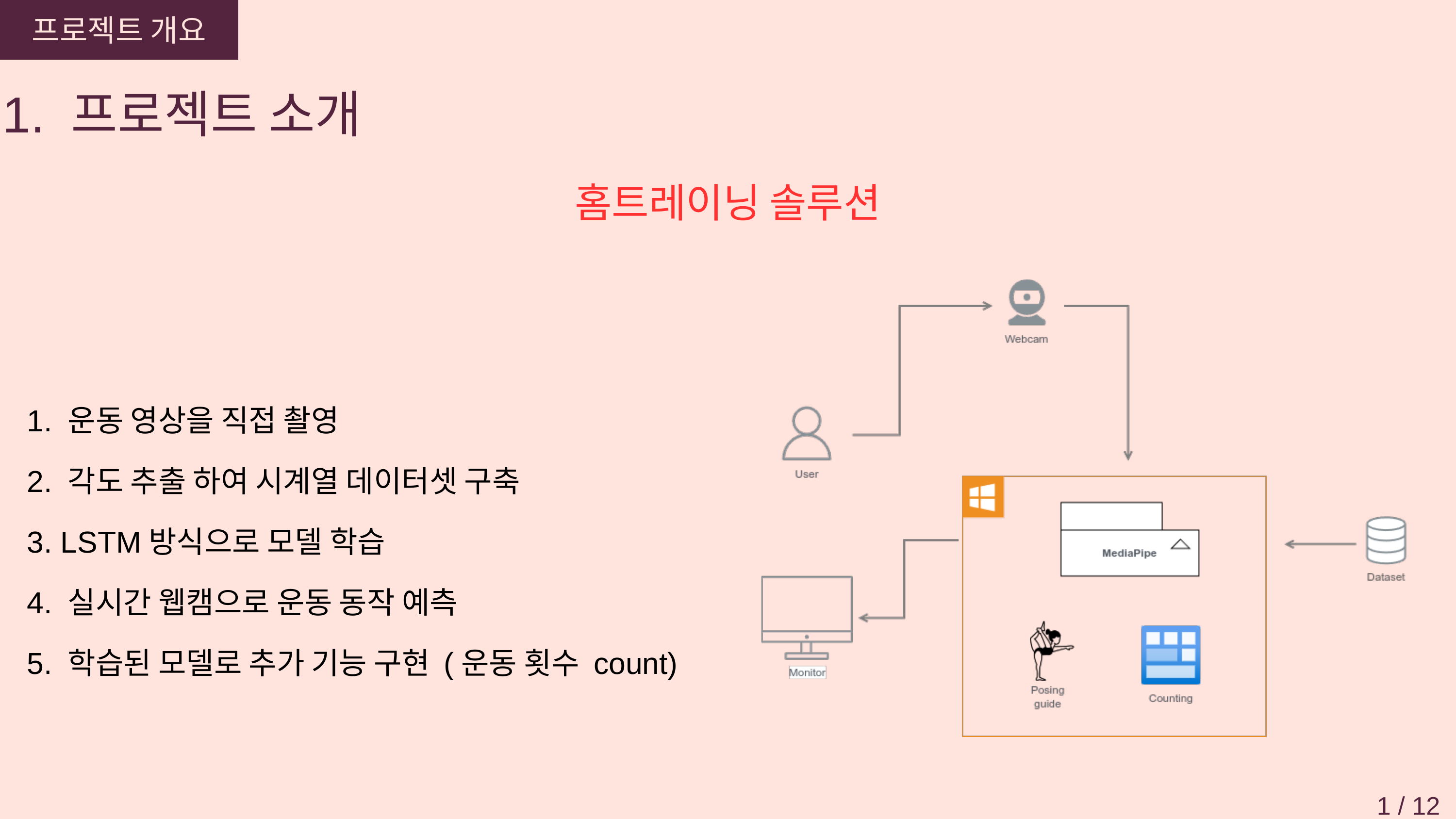

프로젝트 개요
1. 프로젝트 소개
홈트레이닝 솔루션

1. 운동 영상을 직접 촬영
2. 각도 추출 하여 시계열 데이터셋 구축
3. LSTM방식으로 모델 학습
4. 실시간 웹캠으로 운동 동작 예측
5. 학습된 모델로 추가 기능 구현 (운동 횟수 count)
1 / 12